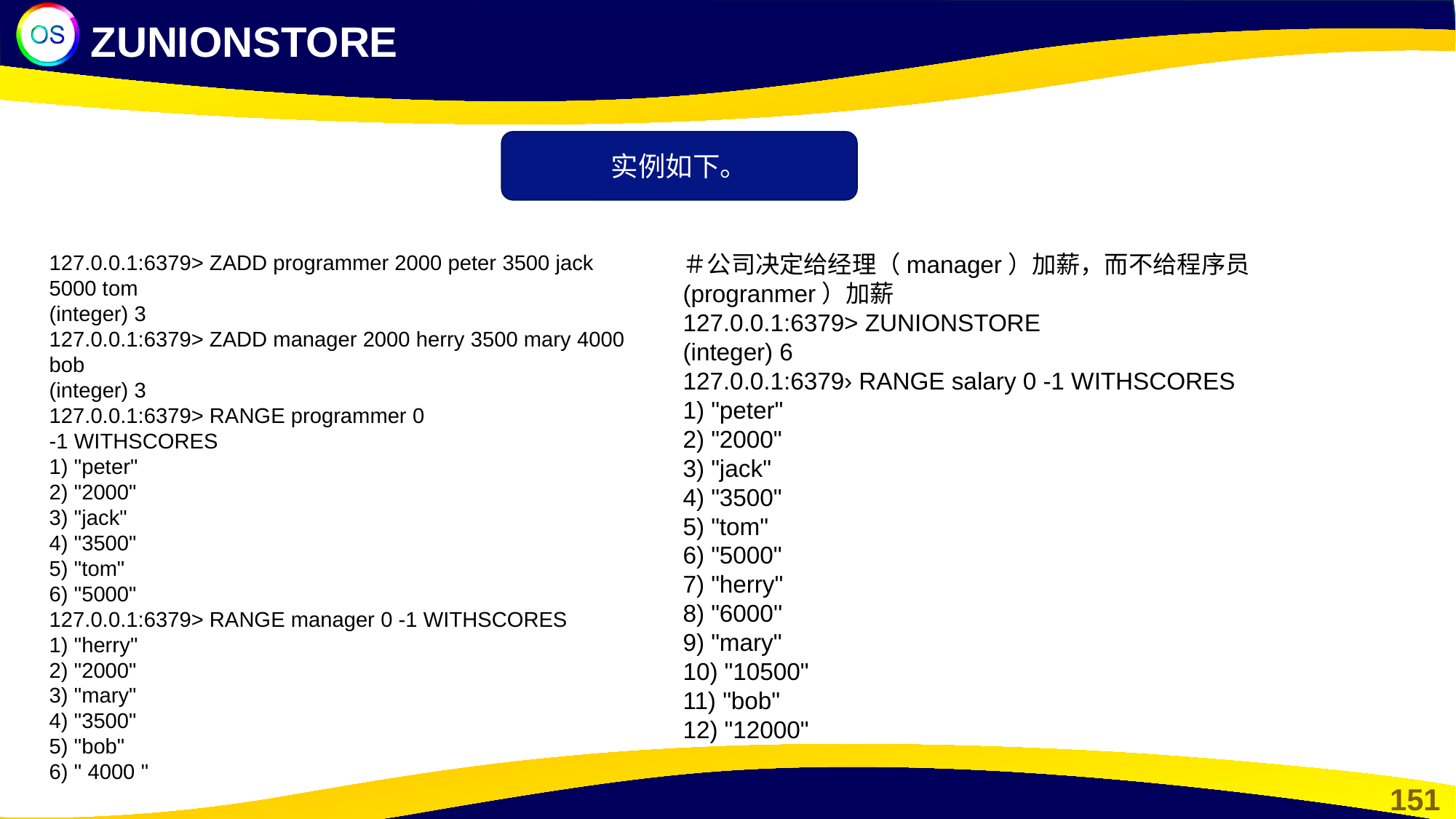

ZUNIONSTORE
实例如下。
127.0.0.1:6379> ZADD programmer 2000 peter 3500 jack 5000 tom
(integer) 3
127.0.0.1:6379> ZADD manager 2000 herry 3500 mary 4000 bob
(integer) 3
127.0.0.1:6379> RANGE programmer 0
-1 WITHSCORES
1) "peter"
2) "2000"
3) "jack"
4) "3500"
5) "tom"
6) "5000"
127.0.0.1:6379> RANGE manager 0 -1 WITHSCORES
1) "herry"
2) "2000"
3) "mary"
4) "3500"
5) "bob"
6) " 4000 "
＃公司决定给经理（manager）加薪，而不给程序员(progranmer）加薪
127.0.0.1:6379> ZUNIONSTORE
(integer) 6
127.0.0.1:6379› RANGE salary 0 -1 WITHSCORES
1) "peter"
2) "2000"
3) "jack"
4) "3500"
5) "tom"
6) "5000"
7) "herry"
8) "6000''
9) "mary"
10) "10500"
11) "bob"
12) "12000"